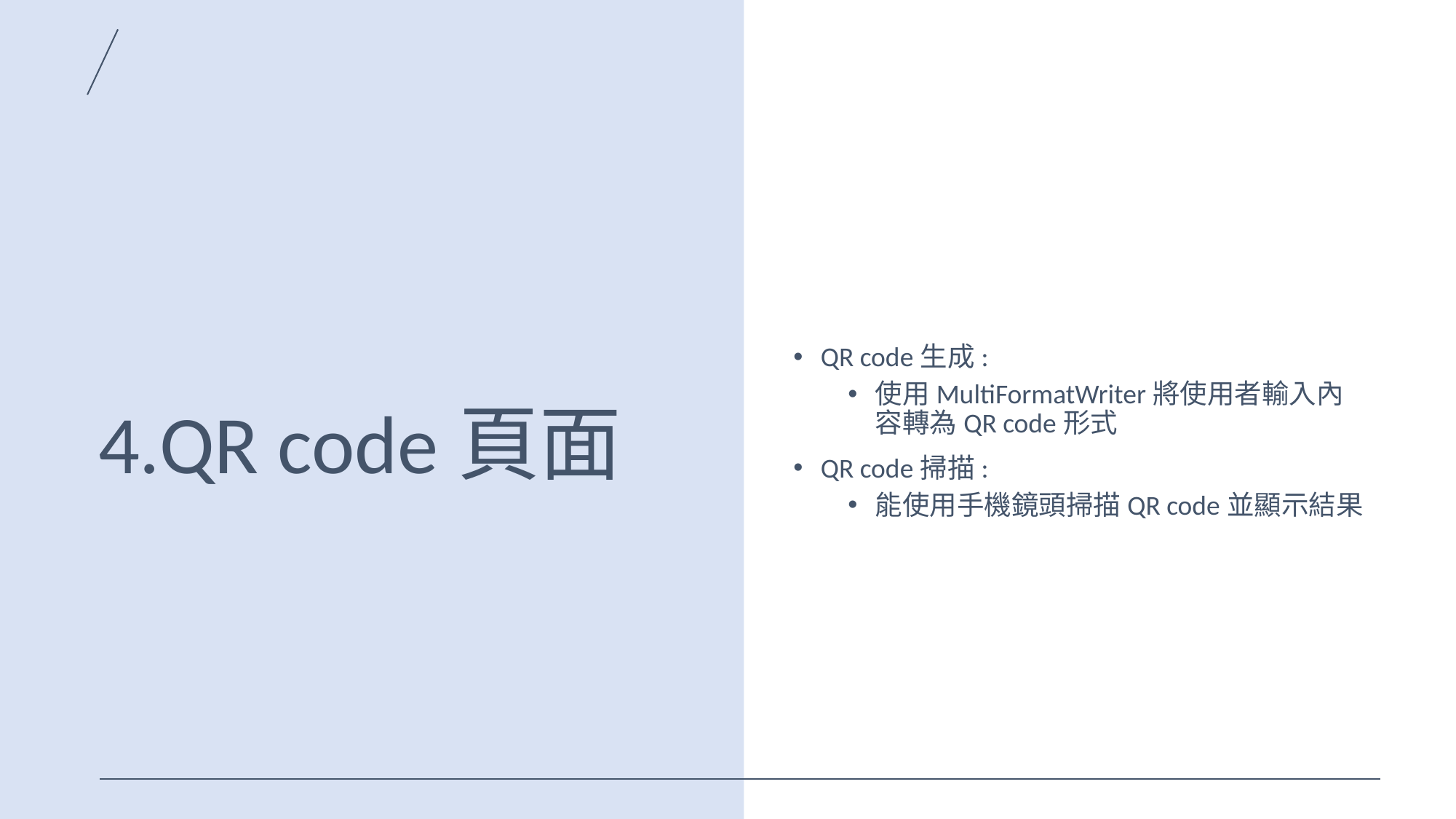

# 4.QR code頁面
QR code生成:
使用MultiFormatWriter將使用者輸入內容轉為QR code形式
QR code掃描:
能使用手機鏡頭掃描QR code並顯示結果